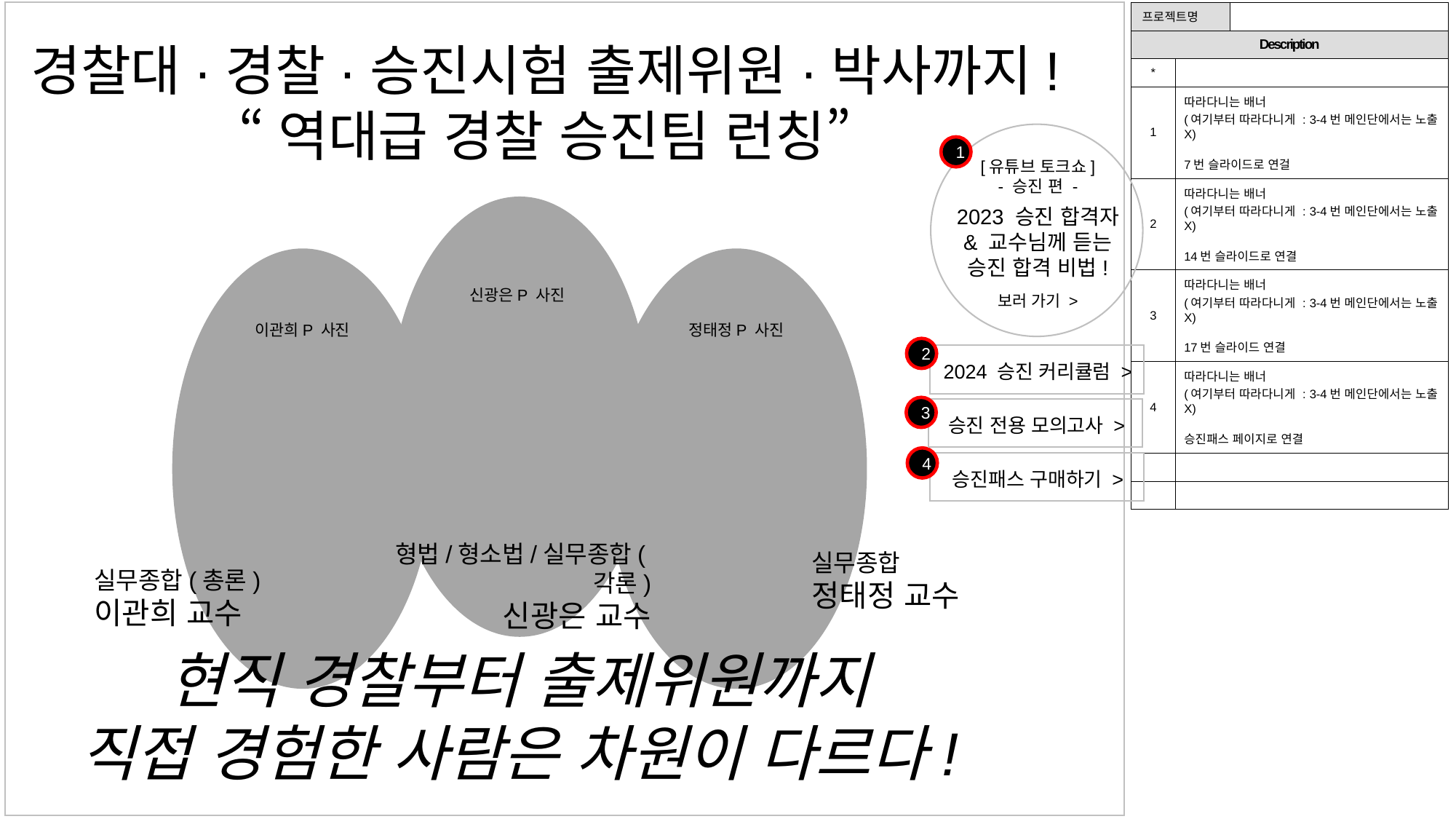

| 프로젝트명 |  |  |
| --- | --- | --- |
| Description |  |  |
| \* |  |  |
| 1 | 따라다니는 배너 (여기부터 따라다니게 : 3-4번 메인단에서는 노출X) 7번 슬라이드로 연걸 |  |
| 2 | 따라다니는 배너 (여기부터 따라다니게 : 3-4번 메인단에서는 노출X) 14번 슬라이드로 연결 |  |
| 3 | 따라다니는 배너 (여기부터 따라다니게 : 3-4번 메인단에서는 노출X) 17번 슬라이드 연결 |  |
| 4 | 따라다니는 배너 (여기부터 따라다니게 : 3-4번 메인단에서는 노출X) 승진패스 페이지로 연결 |  |
|  |  |  |
|  |  |  |
경찰대·경찰·승진시험 출제위원·박사까지!
“역대급 경찰 승진팀 런칭”

1
[유튜브 토크쇼]
- 승진 편 -

2023 승진 합격자
& 교수님께 듣는
승진 합격 비법!

보러 가기 >

신광은P 사진
이관희P 사진
정태정P 사진
2

2024 승진 커리큘럼 >
3

승진 전용 모의고사 >
4

승진패스 구매하기 >
형법/형소법/실무종합(각론)
신광은 교수
실무종합
정태정 교수
실무종합(총론)
이관희 교수
현직 경찰부터 출제위원까지
직접 경험한 사람은 차원이 다르다!